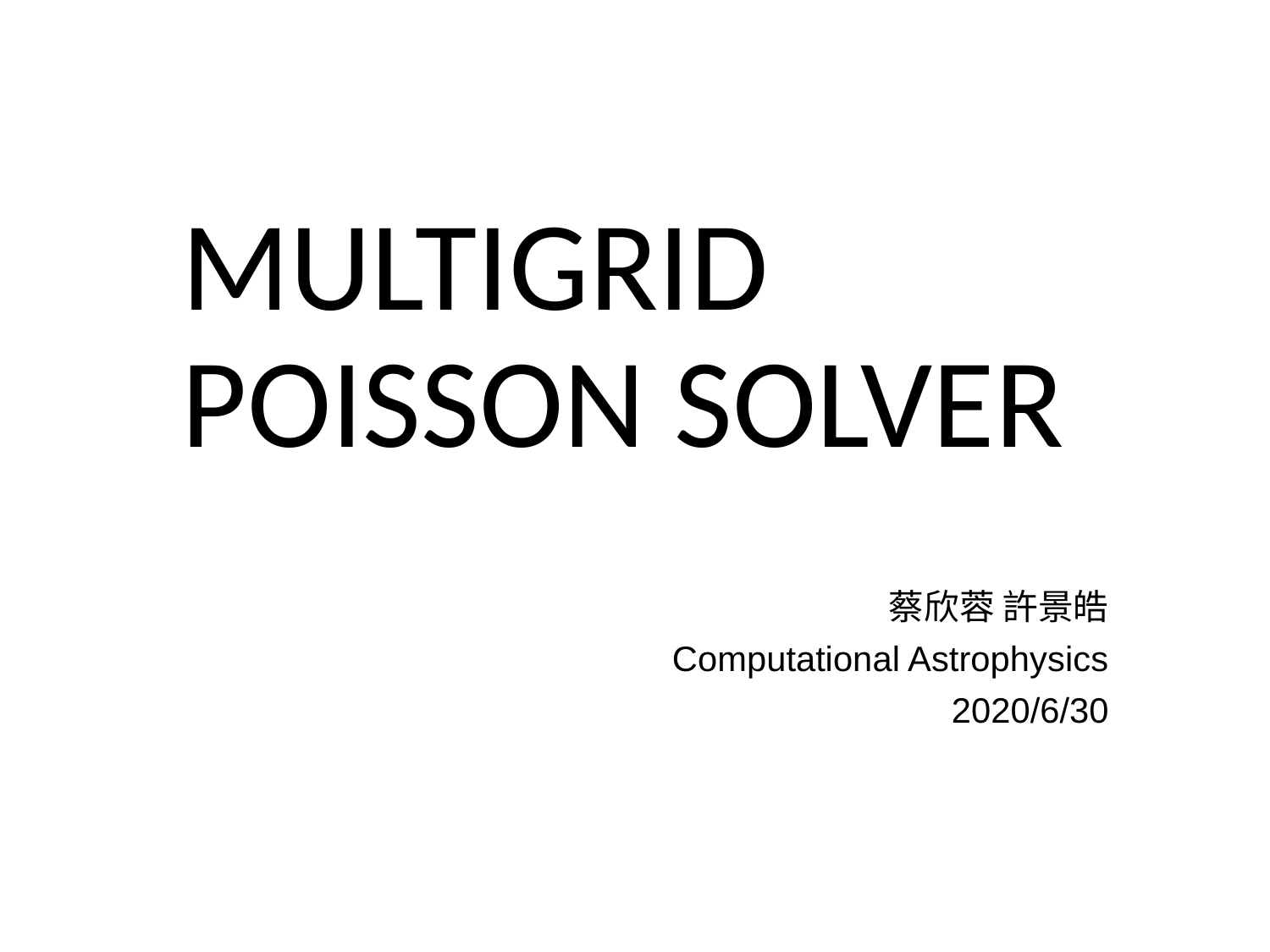

# MULTIGRID POISSON SOLVER
蔡欣蓉 許景皓
Computational Astrophysics
2020/6/30